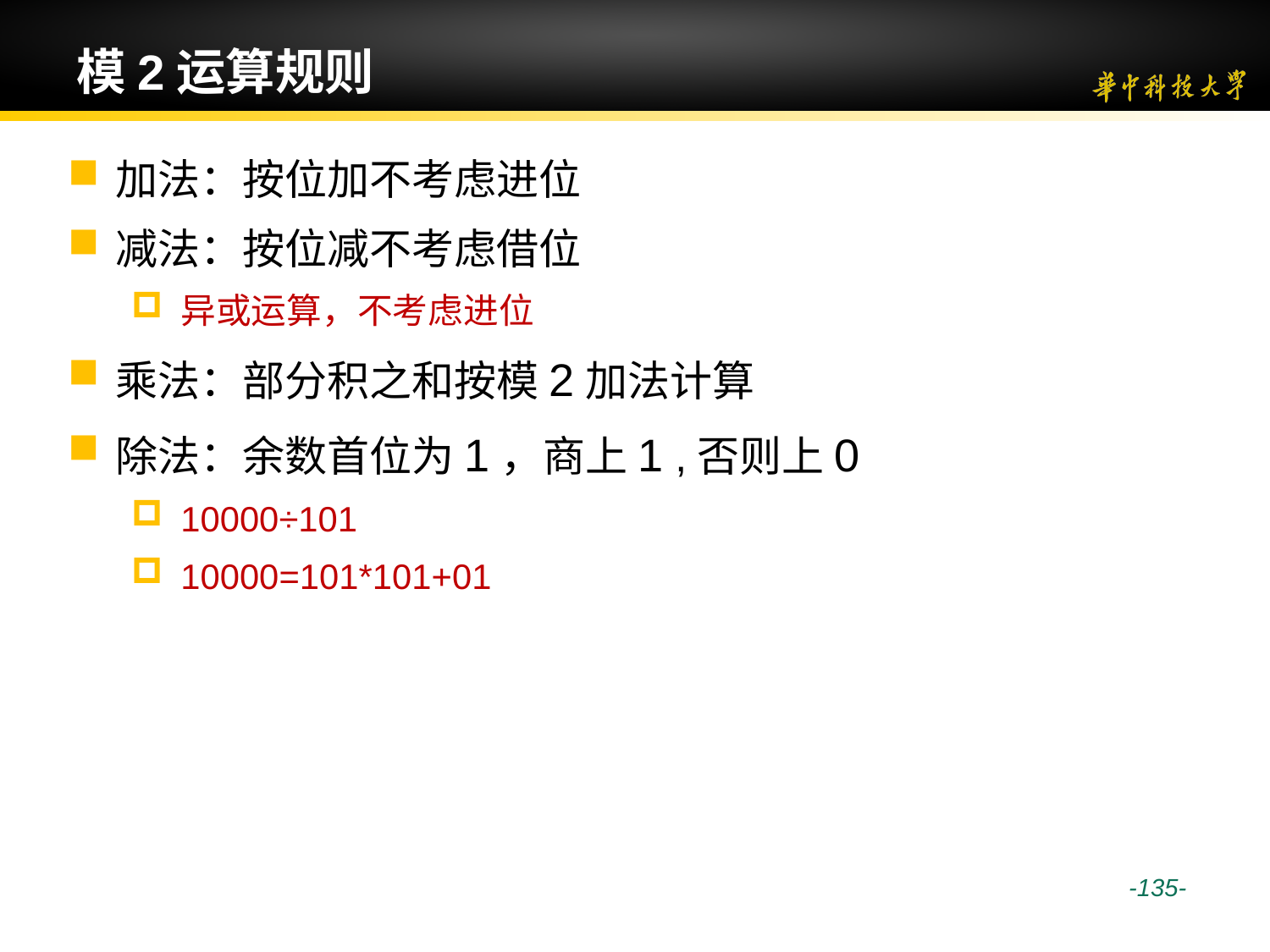

# 模2运算规则
加法：按位加不考虑进位
减法：按位减不考虑借位
异或运算，不考虑进位
乘法：部分积之和按模2加法计算
除法：余数首位为1，商上1 ,否则上0
10000÷101
10000=101*101+01

 -135-